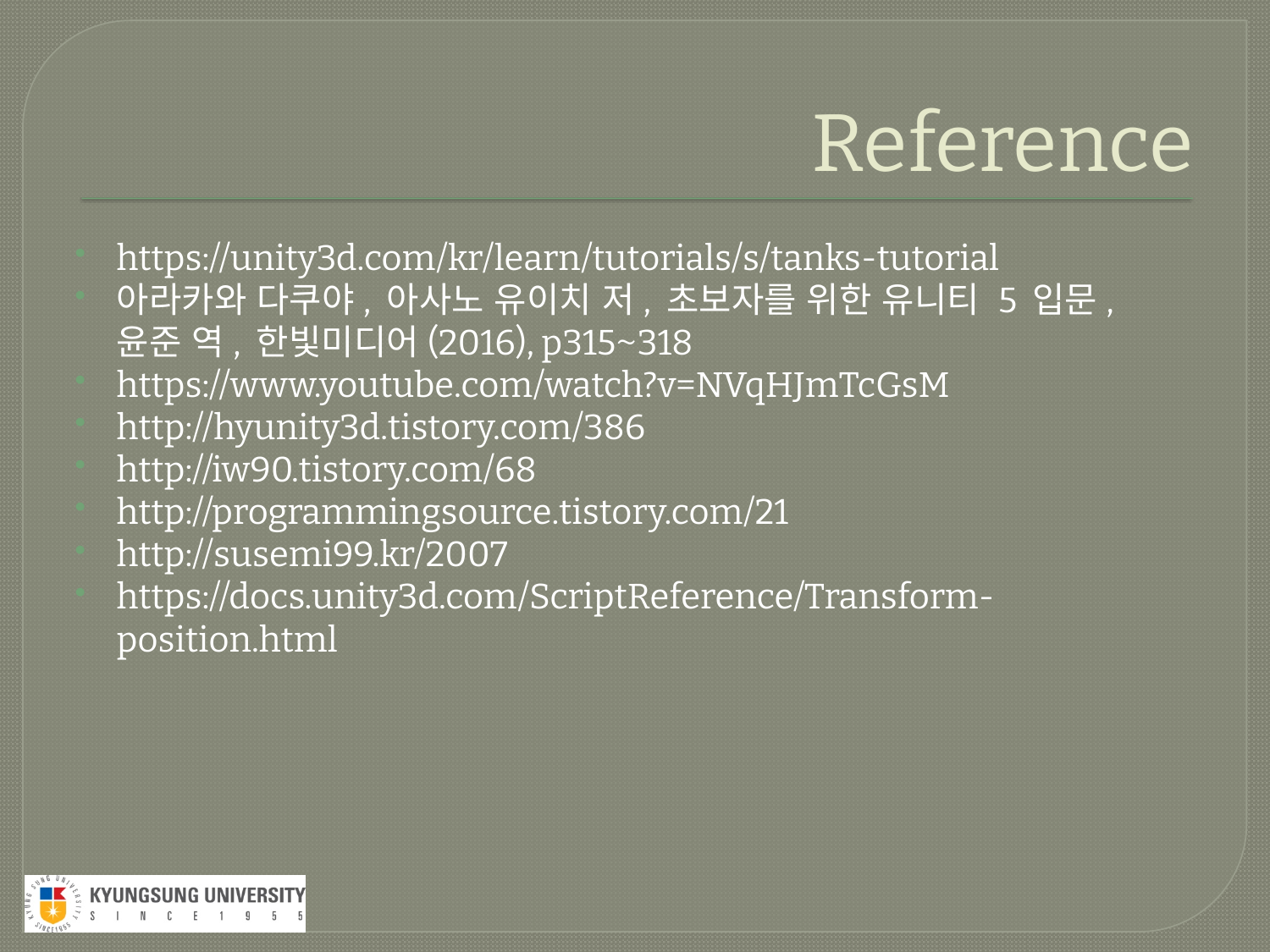

# Reference
https://unity3d.com/kr/learn/tutorials/s/tanks-tutorial
아라카와 다쿠야, 아사노 유이치 저, 초보자를 위한 유니티 5 입문, 윤준 역, 한빛미디어(2016), p315~318
https://www.youtube.com/watch?v=NVqHJmTcGsM
http://hyunity3d.tistory.com/386
http://iw90.tistory.com/68
http://programmingsource.tistory.com/21
http://susemi99.kr/2007
https://docs.unity3d.com/ScriptReference/Transform-position.html